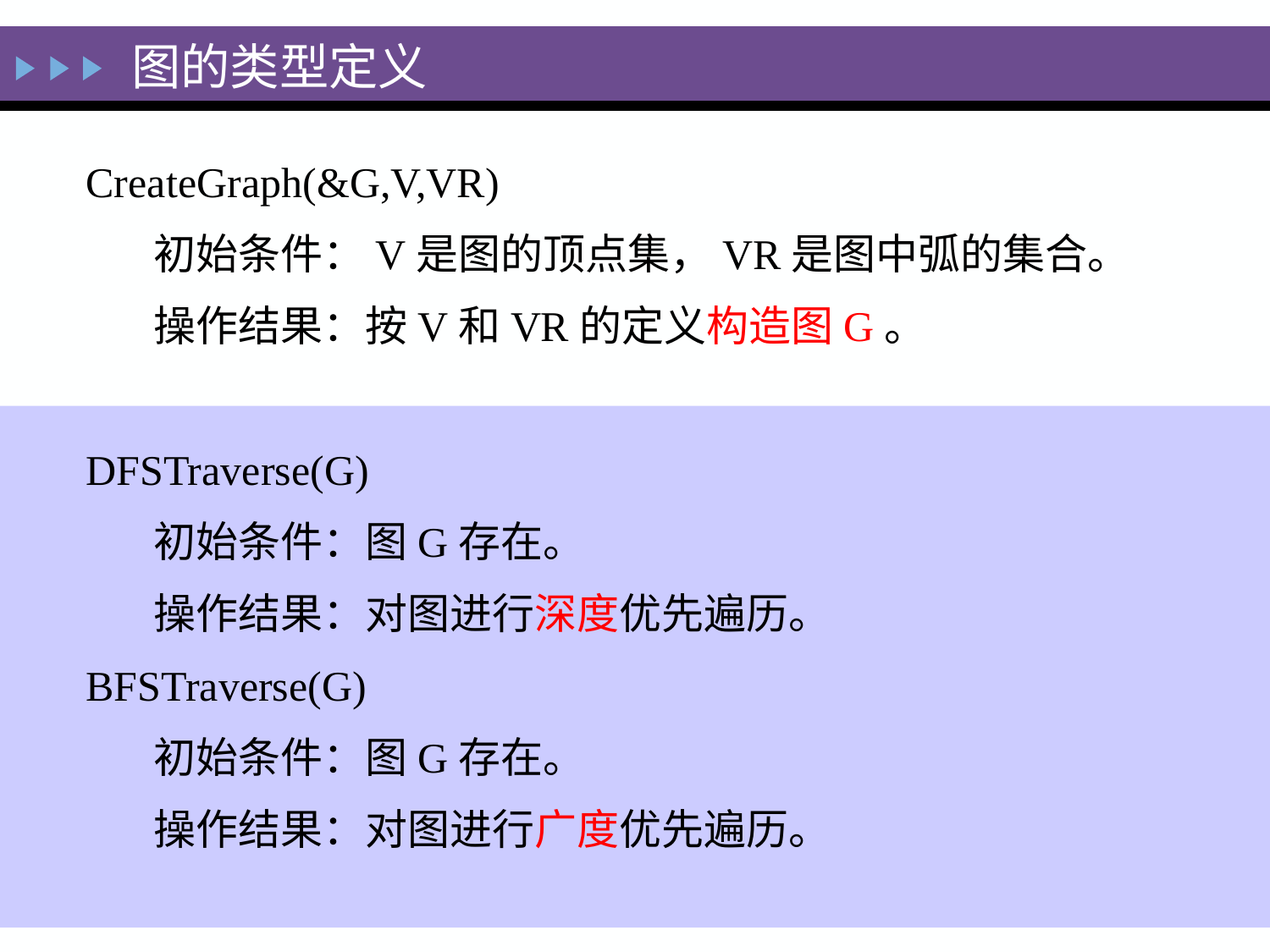

图的类型定义
CreateGraph(&G,V,VR)
      初始条件：V是图的顶点集，VR是图中弧的集合。
      操作结果：按V和VR的定义构造图G。

DFSTraverse(G)
      初始条件：图G存在。
      操作结果：对图进行深度优先遍历。
BFSTraverse(G)
      初始条件：图G存在。
      操作结果：对图进行广度优先遍历。